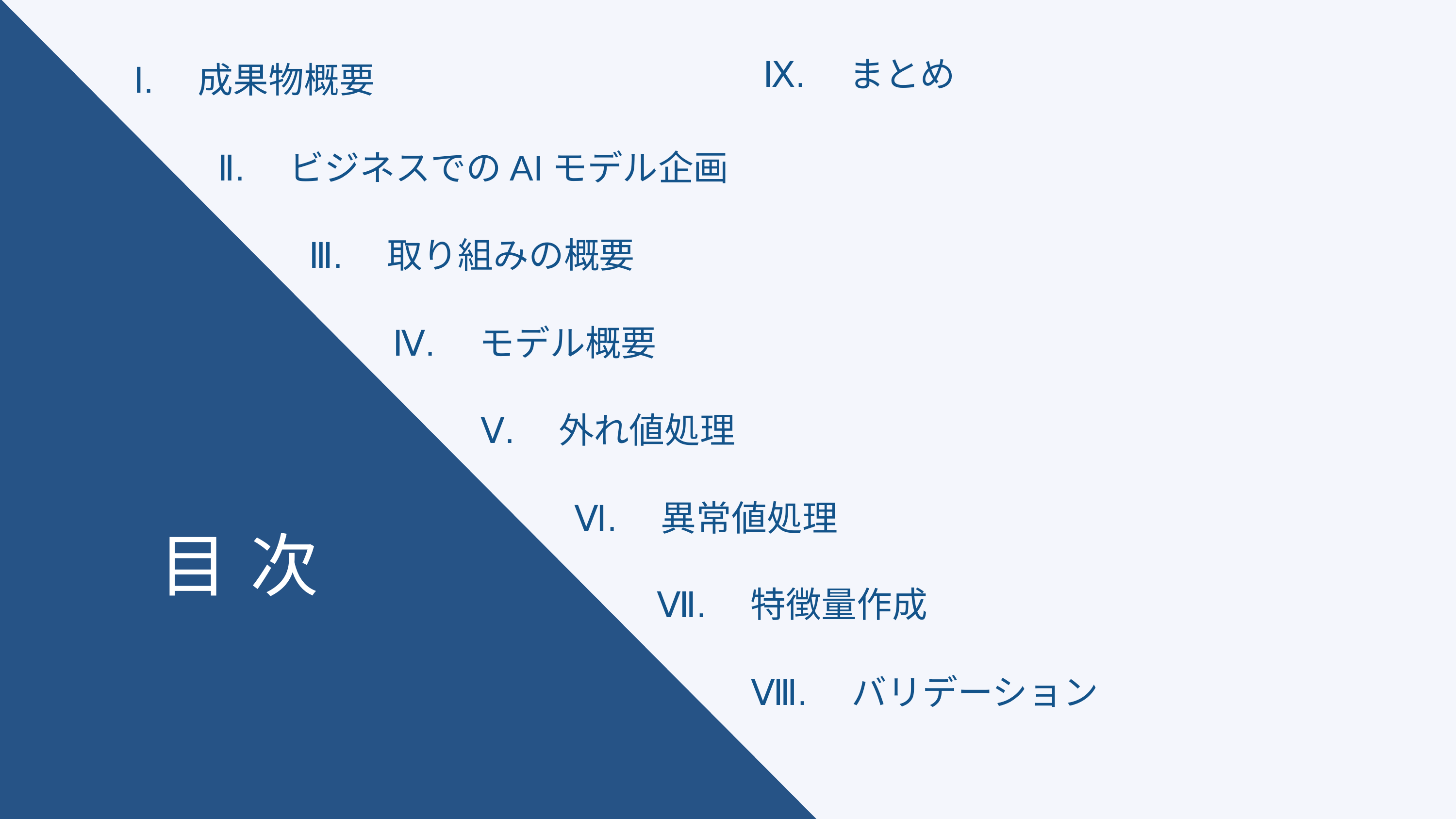

Ⅸ.　まとめ
Ⅰ.　成果物概要
Ⅱ.　ビジネスでのAIモデル企画
Ⅲ.　取り組みの概要
Ⅳ.　モデル概要
Ⅴ.　外れ値処理
Ⅵ.　異常値処理
目次
Ⅶ.　特徴量作成
Ⅷ.　バリデーション